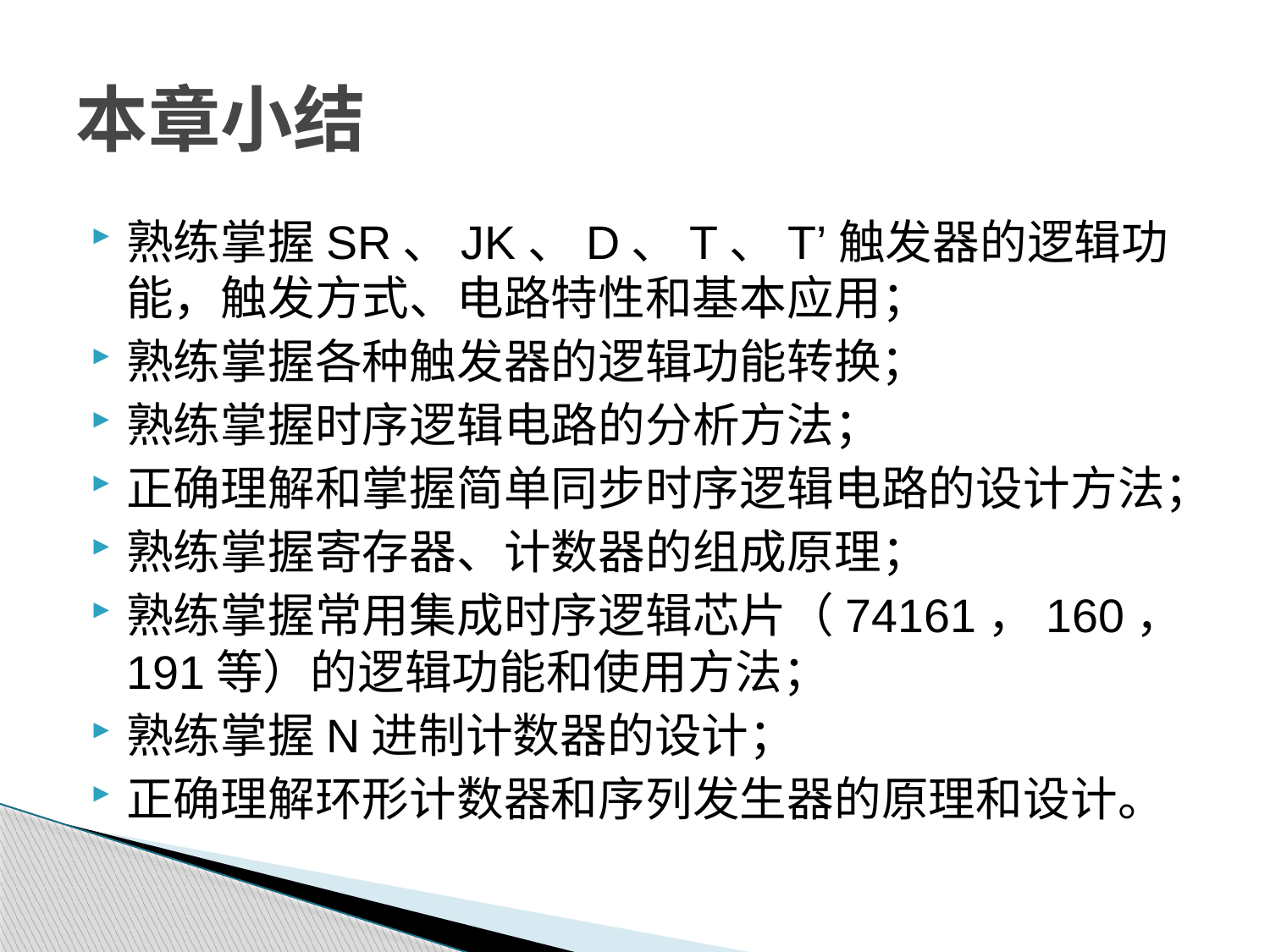

# 本章小结
熟练掌握SR、JK、D、T、T’触发器的逻辑功能，触发方式、电路特性和基本应用；
熟练掌握各种触发器的逻辑功能转换；
熟练掌握时序逻辑电路的分析方法；
正确理解和掌握简单同步时序逻辑电路的设计方法；
熟练掌握寄存器、计数器的组成原理；
熟练掌握常用集成时序逻辑芯片（74161，160，191等）的逻辑功能和使用方法；
熟练掌握N进制计数器的设计；
正确理解环形计数器和序列发生器的原理和设计。